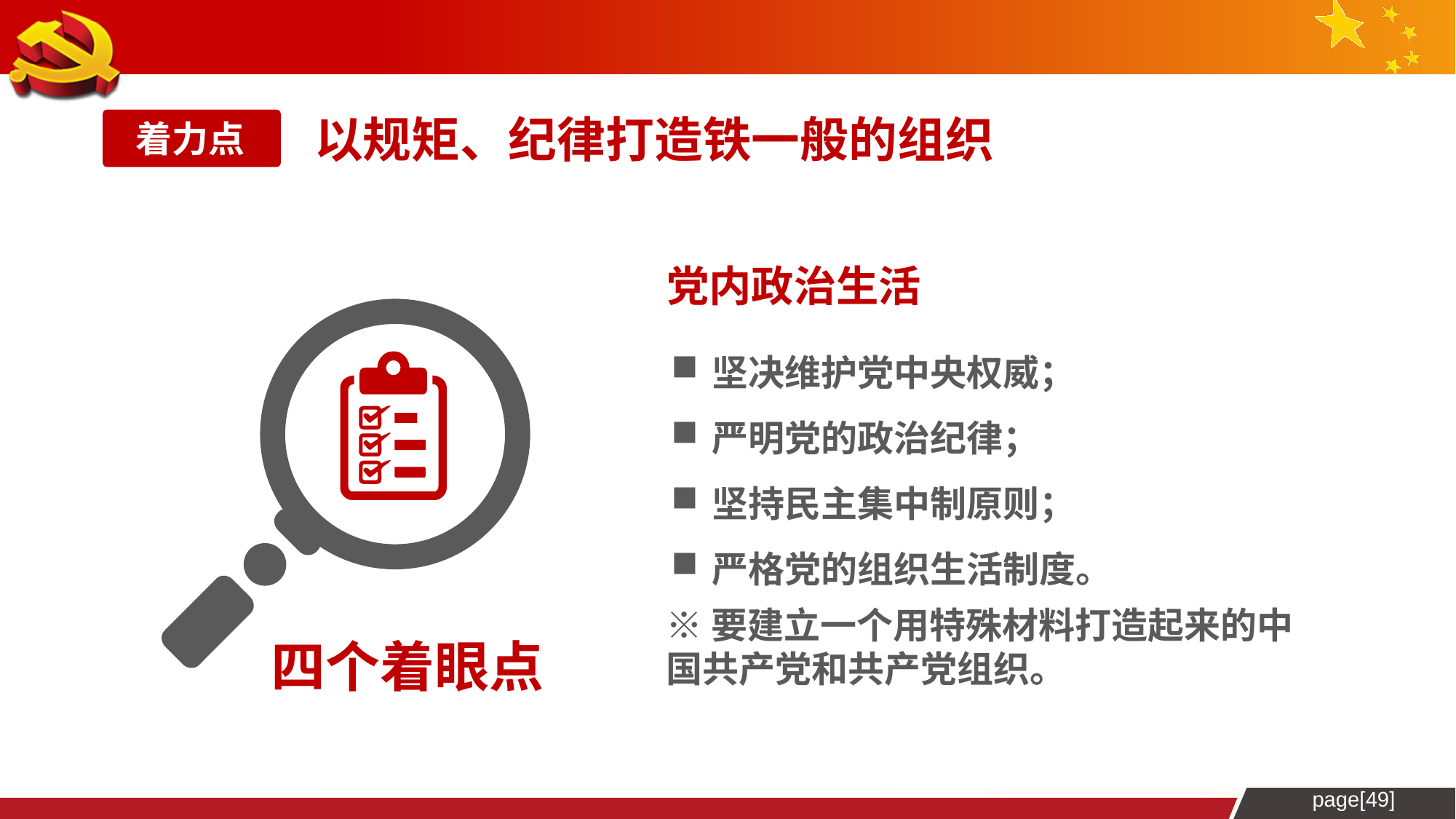

以规矩、纪律打造铁一般的组织

着力点2
党内政治生活

坚决维护党中央权威；
严明党的政治纪律；
坚持民主集中制原则；
严格党的组织生活制度。

※要建立一个用特殊材料打造起来的中国共产党和共产党组织。
四个着眼点